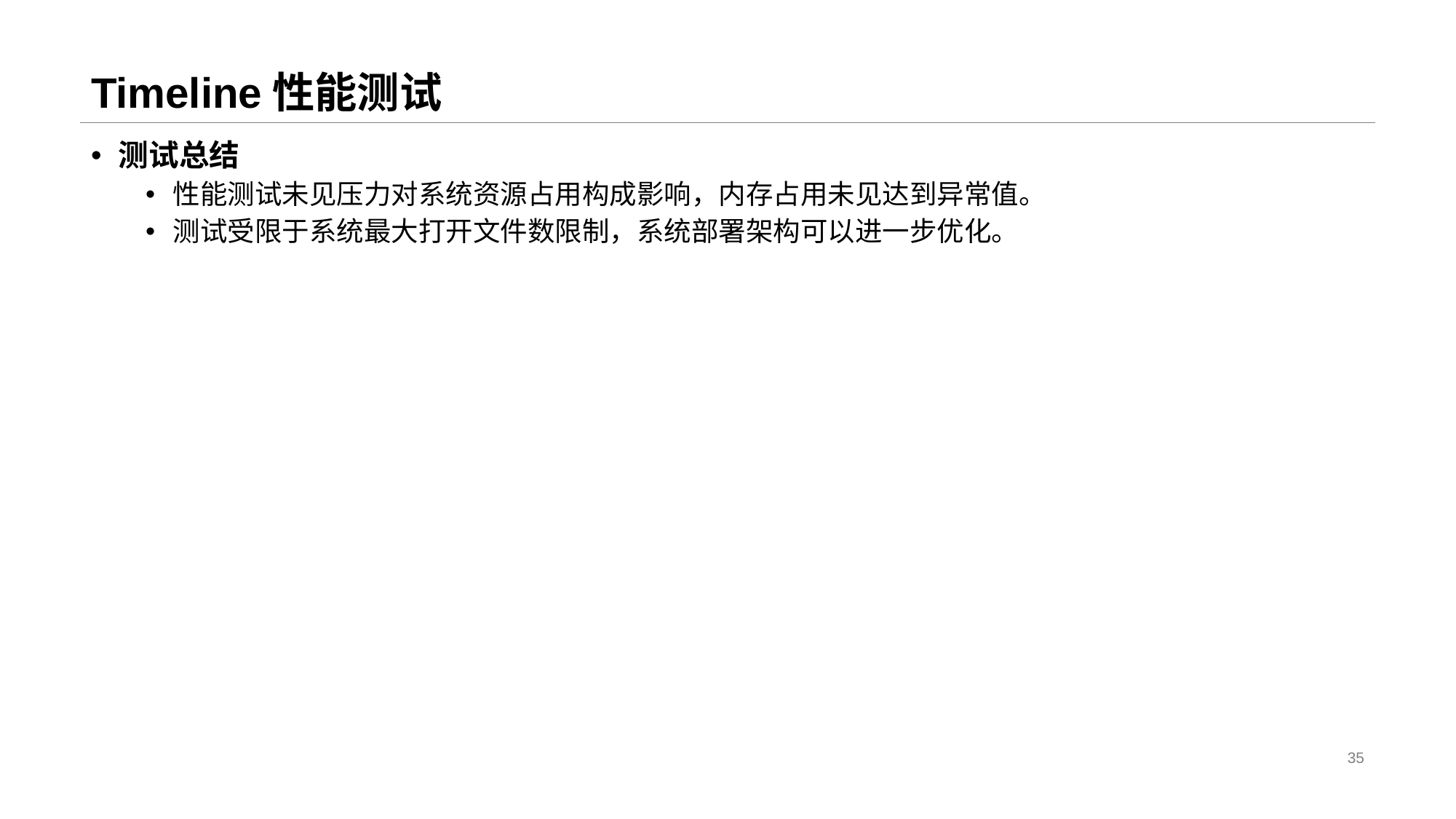

# Timeline性能测试
测试总结
性能测试未见压力对系统资源占用构成影响，内存占用未见达到异常值。
测试受限于系统最大打开文件数限制，系统部署架构可以进一步优化。

35